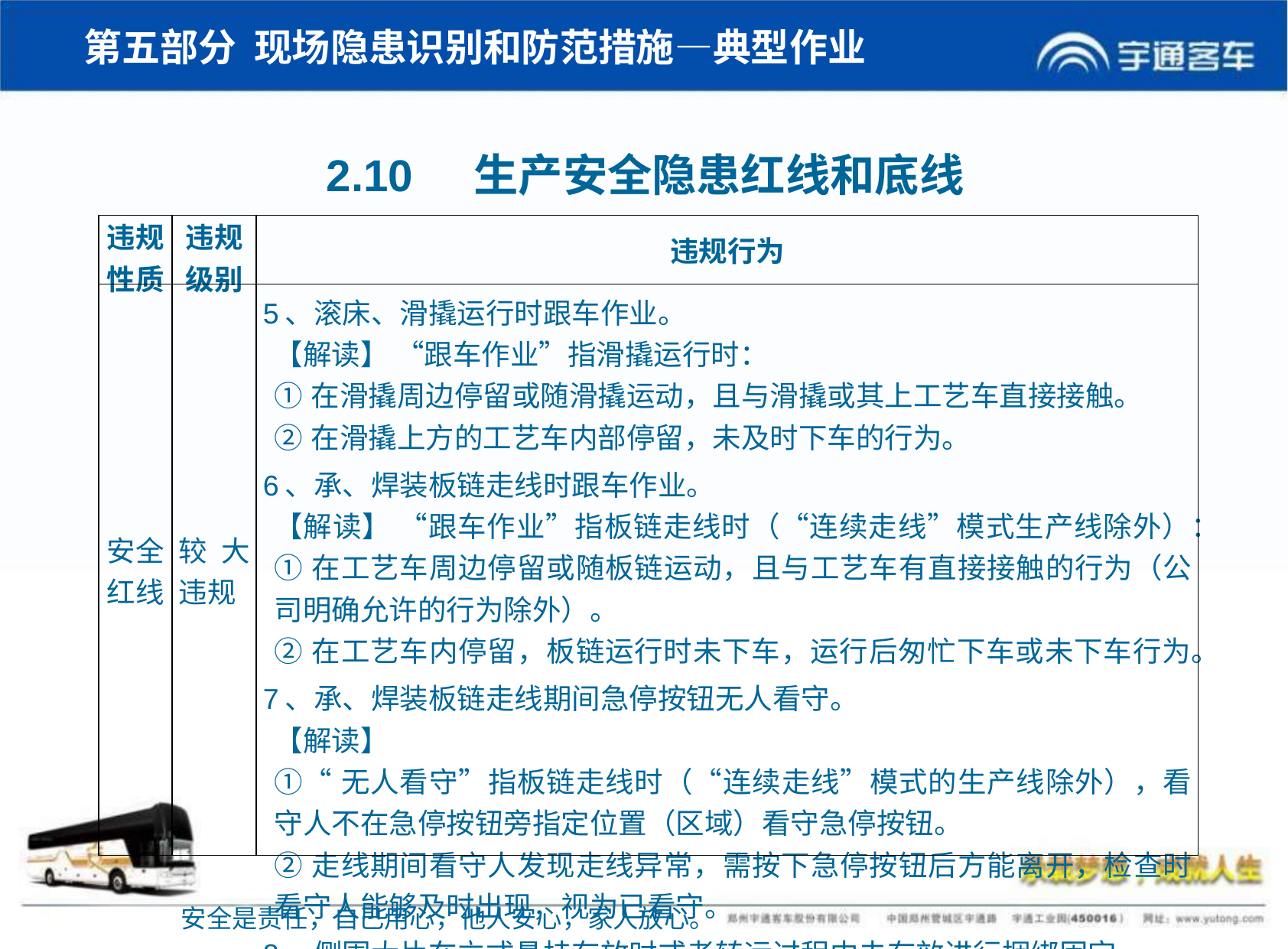

第五部分  现场隐患识别和防范措施—典型作业
2.10    生产安全隐患红线和底线
| 违规性质 | 违规级别 | 违规行为 |
| --- | --- | --- |
| 安全红线 | 较大违规 | 5、滚床、滑撬运行时跟车作业。 【解读】 “跟车作业”指滑撬运行时： ①在滑撬周边停留或随滑撬运动，且与滑撬或其上工艺车直接接触。 ②在滑撬上方的工艺车内部停留，未及时下车的行为。 6、承、焊装板链走线时跟车作业。 【解读】 “跟车作业”指板链走线时（“连续走线”模式生产线除外）： ①在工艺车周边停留或随板链运动，且与工艺车有直接接触的行为（公司明确允许的行为除外）。 ②在工艺车内停留，板链运行时未下车，运行后匆忙下车或未下车行为。 7、承、焊装板链走线期间急停按钮无人看守。 【解读】 ①“无人看守”指板链走线时（“连续走线”模式的生产线除外），看守人不在急停按钮旁指定位置（区域）看守急停按钮。 ②走线期间看守人发现走线异常，需按下急停按钮后方能离开，检查时看守人能够及时出现，视为已看守。 8、侧围大片在立式悬挂存放时或者转运过程中未有效进行捆绑固定。 |